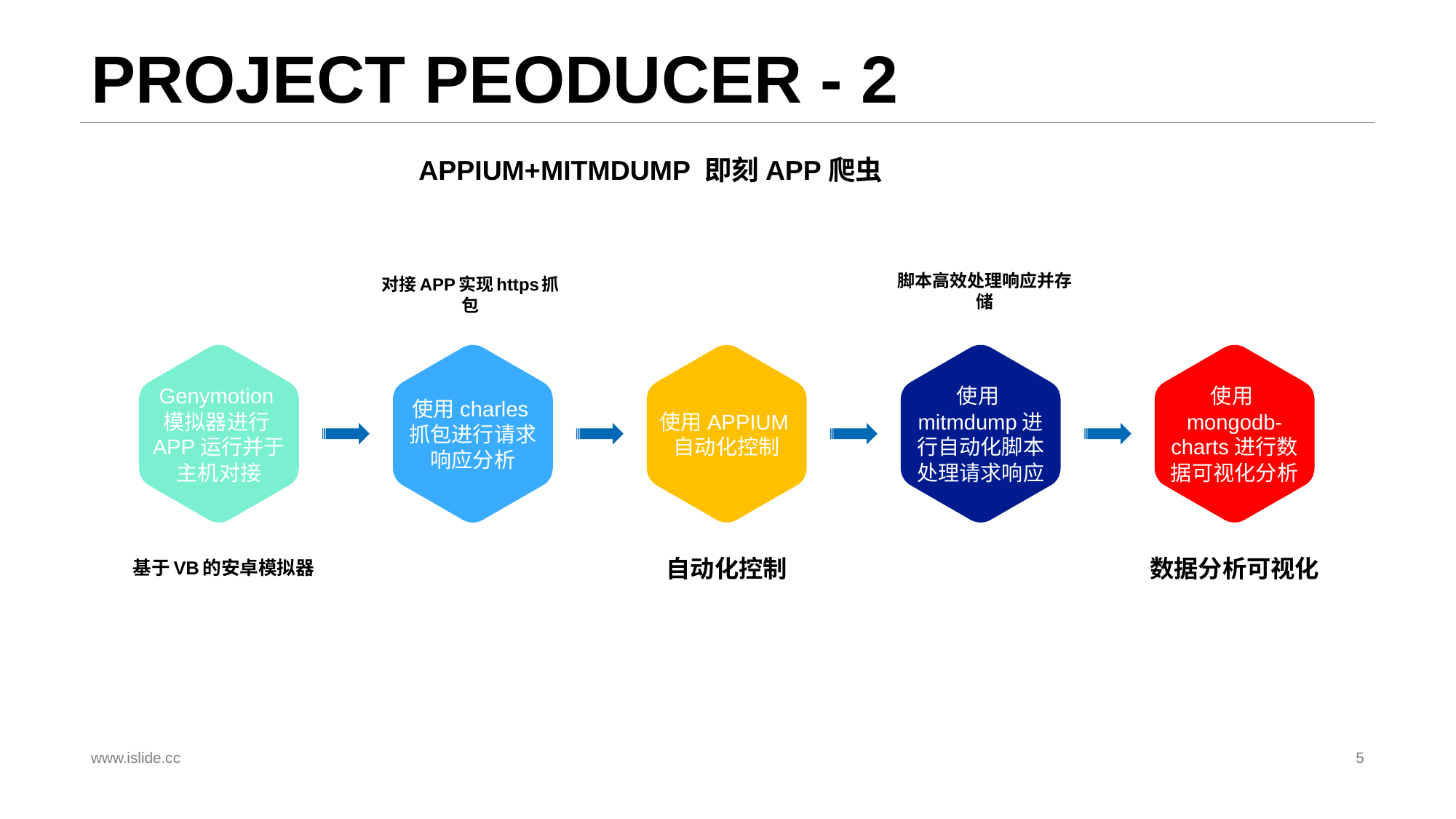

# PROJECT PEODUCER - 2
 APPIUM+MITMDUMP 即刻APP爬虫
脚本高效处理响应并存储
对接APP实现https抓包
Genymotion模拟器进行APP运行并于主机对接
使用charles抓包进行请求响应分析
使用APPIUM自动化控制
使用mitmdump进行自动化脚本处理请求响应
使用mongodb-charts进行数据可视化分析

基于VB的安卓模拟器
自动化控制
数据分析可视化
www.islide.cc
5